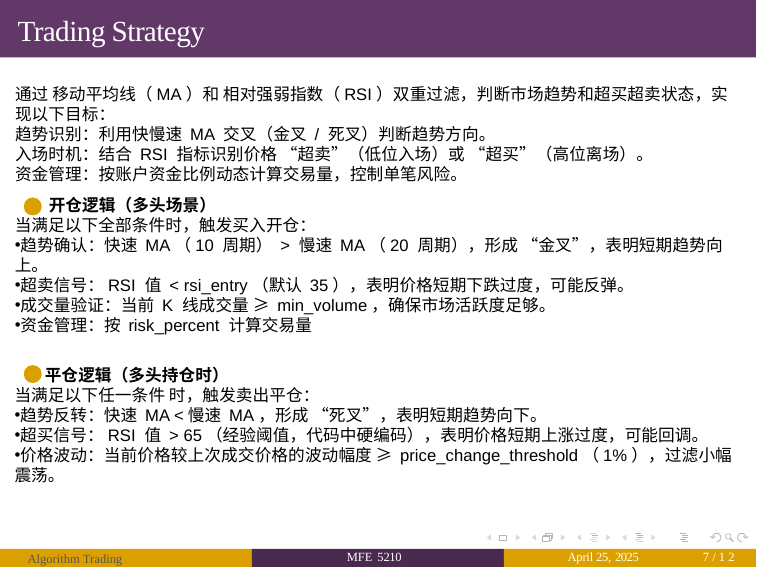

# Trading Strategy
通过 移动平均线（MA）和 相对强弱指数（RSI）双重过滤，判断市场趋势和超买超卖状态，实现以下目标：
趋势识别：利用快慢速 MA 交叉（金叉 / 死叉）判断趋势方向。
入场时机：结合 RSI 指标识别价格 “超卖”（低位入场）或 “超买”（高位离场）。
资金管理：按账户资金比例动态计算交易量，控制单笔风险。
        开仓逻辑（多头场景）
当满足以下全部条件时，触发买入开仓：
趋势确认：快速 MA（10 周期） > 慢速 MA（20 周期），形成 “金叉”，表明短期趋势向上。
超卖信号：RSI 值 < rsi_entry（默认 35），表明价格短期下跌过度，可能反弹。
成交量验证：当前 K 线成交量 ≥ min_volume，确保市场活跃度足够。
资金管理：按 risk_percent 计算交易量

       平仓逻辑（多头持仓时）
当满足以下任一条件 时，触发卖出平仓：
趋势反转：快速 MA <慢速 MA，形成 “死叉”，表明短期趋势向下。
超买信号：RSI 值 > 65（经验阈值，代码中硬编码），表明价格短期上涨过度，可能回调。
价格波动：当前价格较上次成交价格的波动幅度 ≥ price_change_threshold（1%），过滤小幅震荡。

MFE 5210
April 25, 2025
7/12
Algorithm Trading